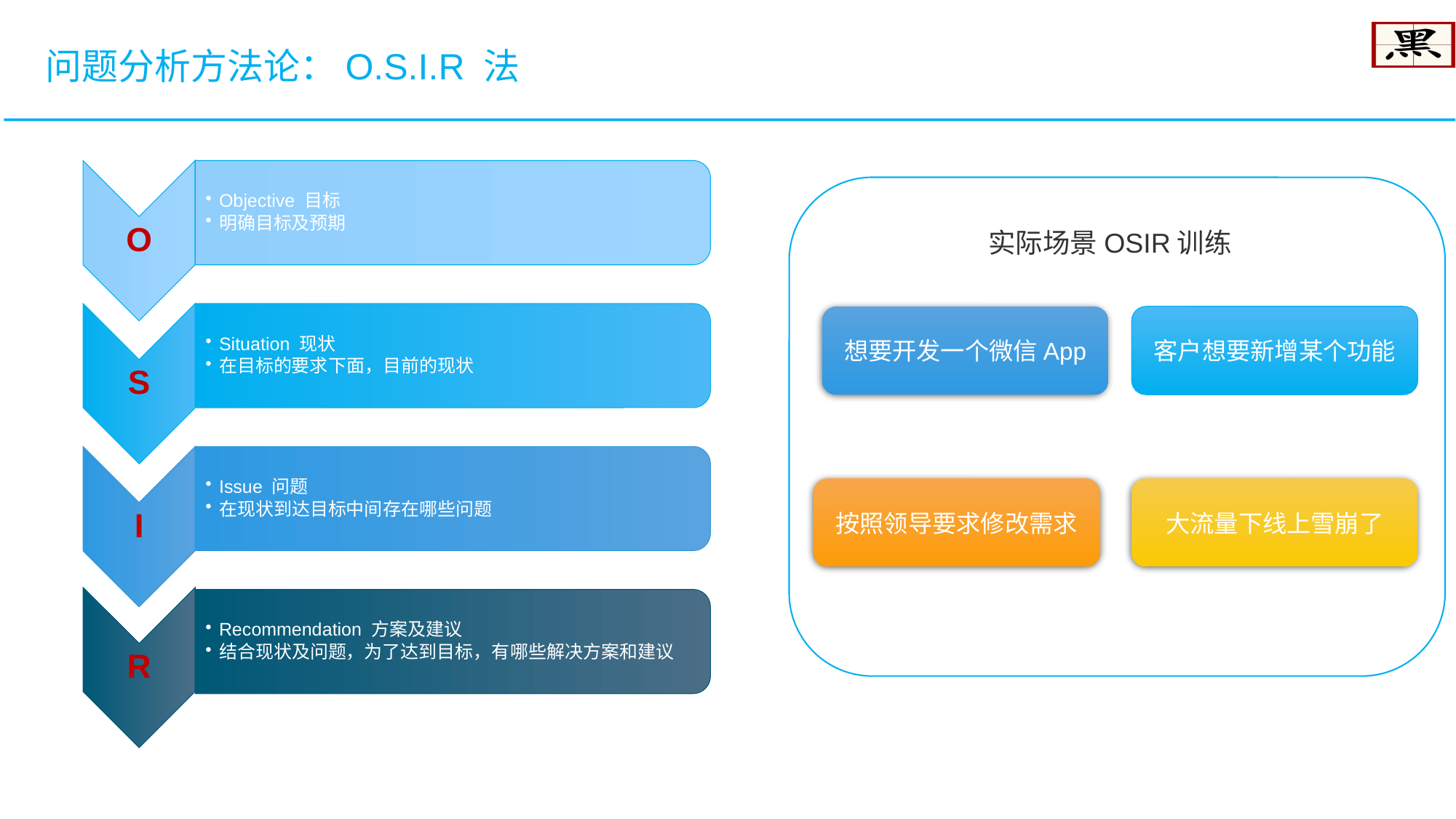

问题分析方法论：O.S.I.R 法
O
Objective 目标
明确目标及预期
S
Situation 现状
在目标的要求下面，目前的现状
I
Issue 问题
在现状到达目标中间存在哪些问题
R
Recommendation 方案及建议
结合现状及问题，为了达到目标，有哪些解决方案和建议

实际场景OSIR训练
想要开发一个微信App
客户想要新增某个功能
按照领导要求修改需求
大流量下线上雪崩了